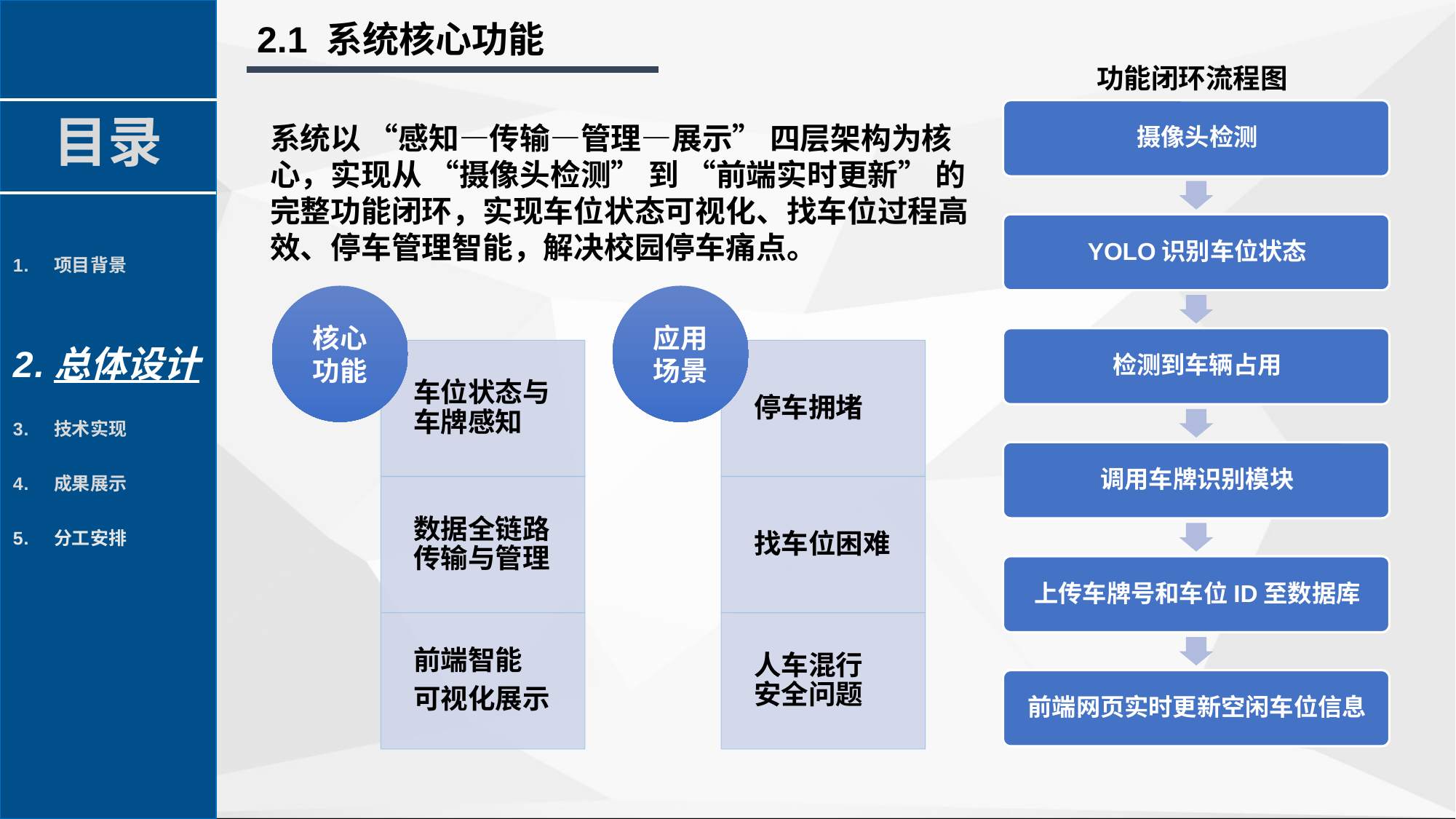

2.1 系统核心功能

功能闭环流程图
摄像头检测

YOLO识别车位状态

检测到车辆占用

调用车牌识别模块

上传车牌号和车位ID至数据库

前端网页实时更新空闲车位信息
目录
系统以 “感知—传输—管理—展示” 四层架构为核心，实现从 “摄像头检测” 到 “前端实时更新” 的完整功能闭环，实现车位状态可视化、找车位过程高效、停车管理智能，解决校园停车痛点。
项目背景
总体设计
技术实现
成果展示
分工安排
车位状态与车牌感知
数据全链路传输与管理
前端智能
可视化展示
核心
功能
停车拥堵
找车位困难
人车混行
安全问题
应用
场景